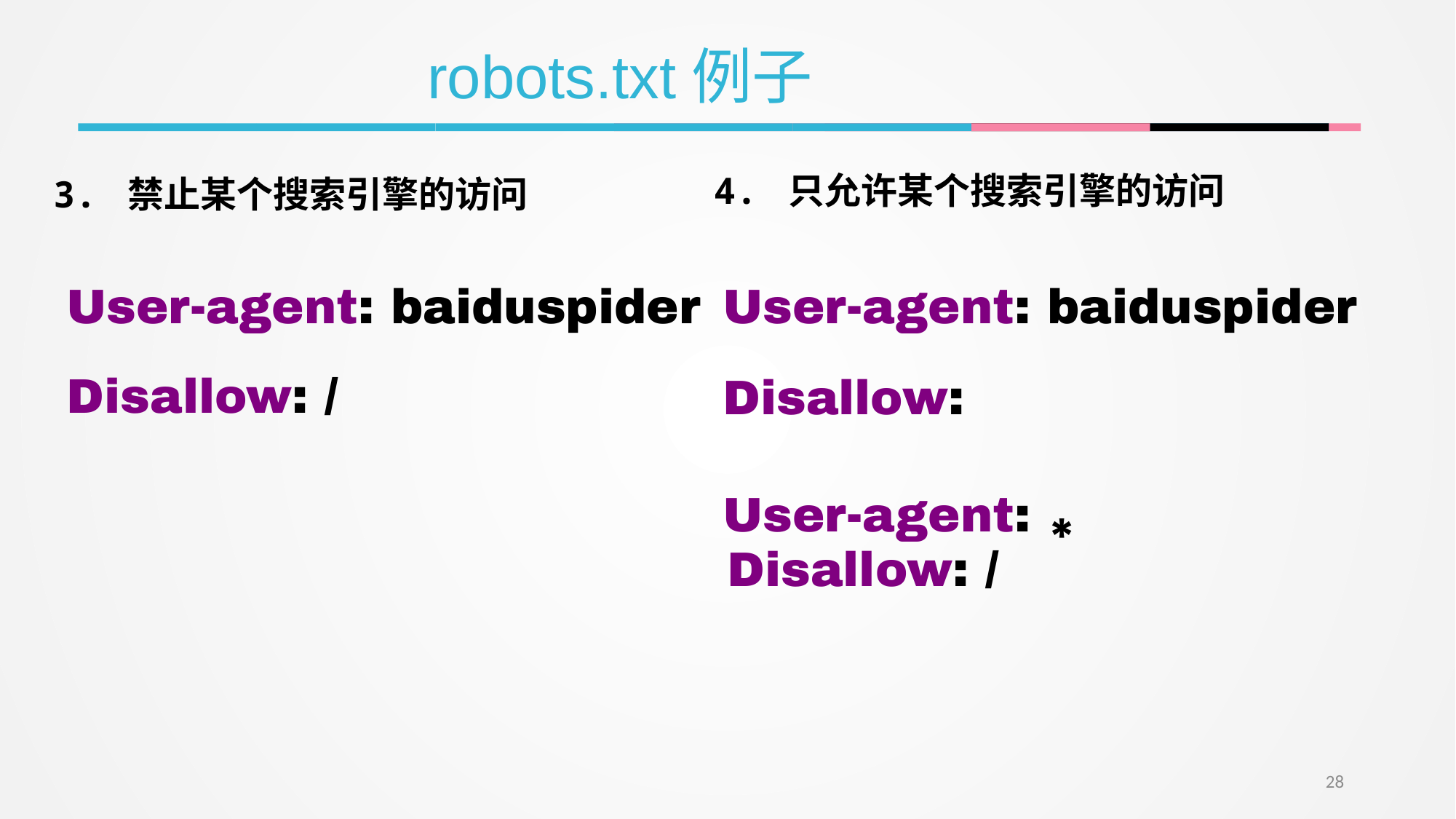

robots.txt例子

4. 只允许某个搜索引擎的访问
3. 禁止某个搜索引擎的访问
User-agent: baiduspider
User-agent: baiduspider
Disallow: /
Disallow:
User-agent: *
Disallow: /
28